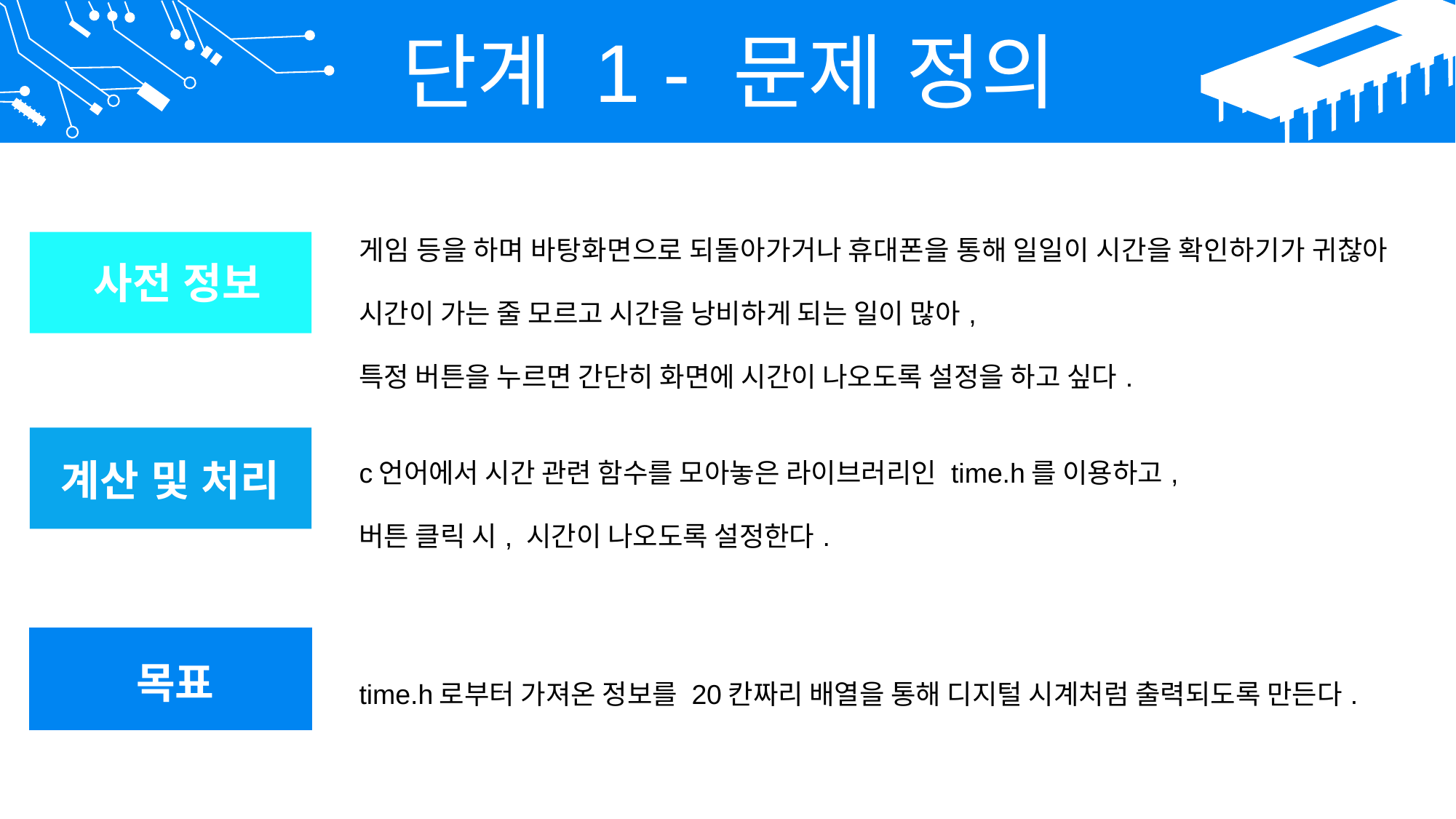

단계 1 - 문제 정의
| 게임 등을 하며 바탕화면으로 되돌아가거나 휴대폰을 통해 일일이 시간을 확인하기가 귀찮아 시간이 가는 줄 모르고 시간을 낭비하게 되는 일이 많아, 특정 버튼을 누르면 간단히 화면에 시간이 나오도록 설정을 하고 싶다. |
| --- |

사전 정보
| c언어에서 시간 관련 함수를 모아놓은 라이브러리인 time.h를 이용하고, 버튼 클릭 시, 시간이 나오도록 설정한다. |
| --- |

계산 및 처리

목표
| time.h로부터 가져온 정보를 20칸짜리 배열을 통해 디지털 시계처럼 출력되도록 만든다. |
| --- |